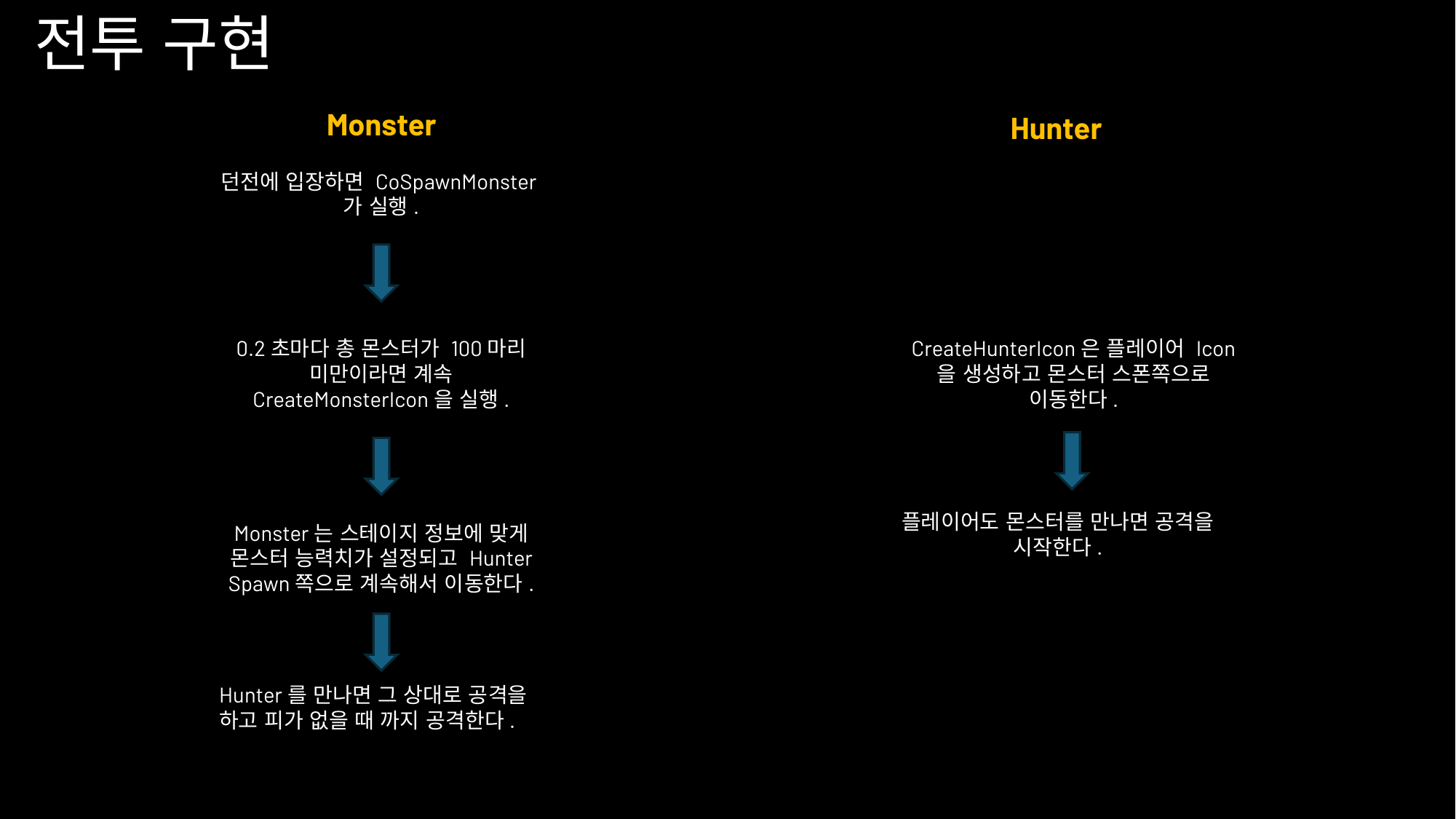

전투 구현
Monster
Hunter
던전에 입장하면 CoSpawnMonster가 실행.

0.2초마다 총 몬스터가 100마리 미만이라면 계속 CreateMonsterIcon을 실행.
CreateHunterIcon은 플레이어 Icon을 생성하고 몬스터 스폰쪽으로 이동한다.

플레이어도 몬스터를 만나면 공격을 시작한다.
Monster는 스테이지 정보에 맞게 몬스터 능력치가 설정되고 Hunter Spawn쪽으로 계속해서 이동한다.

Hunter를 만나면 그 상대로 공격을 하고 피가 없을 때 까지 공격한다.